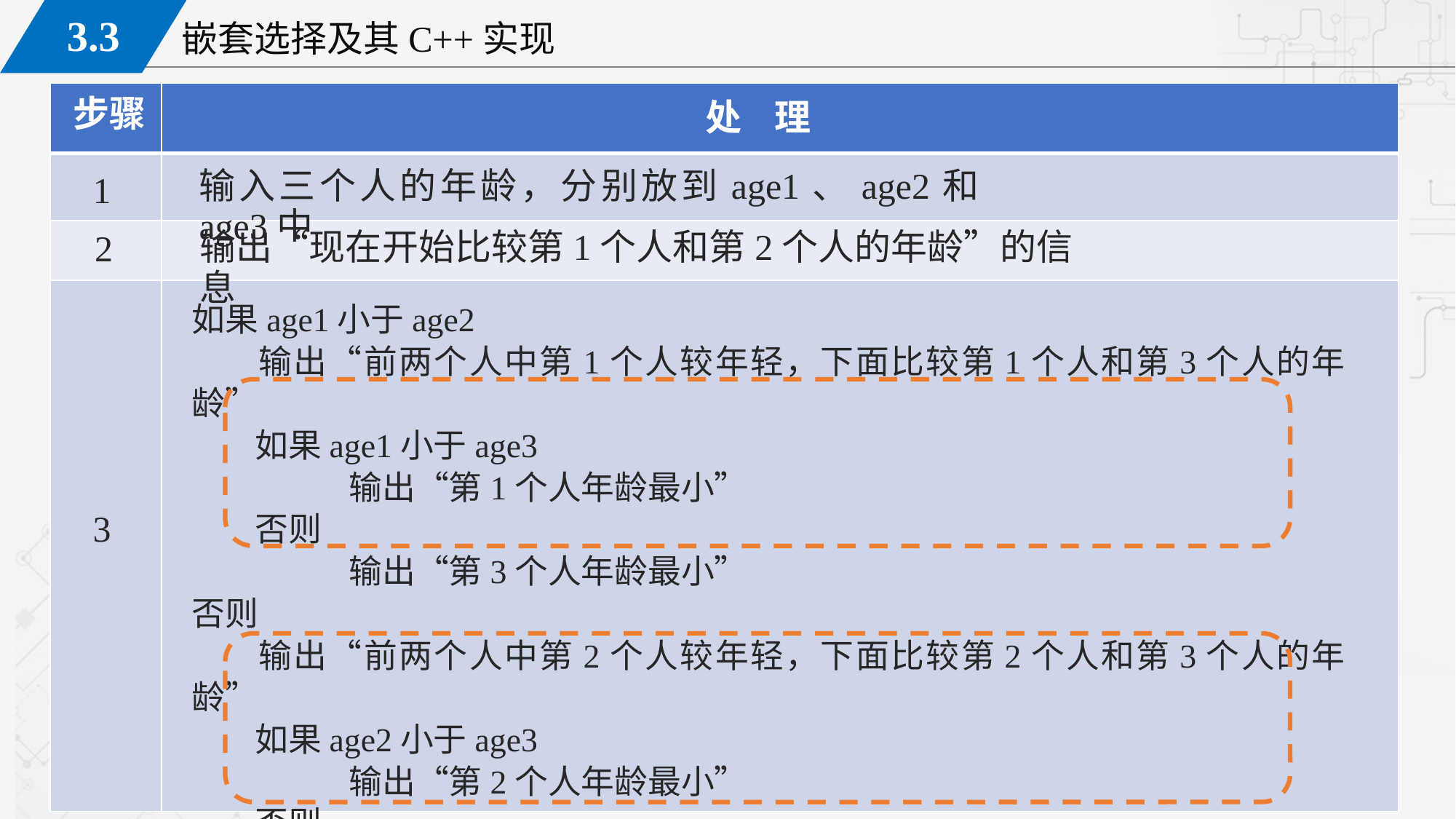

|  |  |
| --- | --- |
|  |  |
|  |  |
|  |  |
步骤
处    理
输入三个人的年龄，分别放到age1、age2和age3中
1
输出“现在开始比较第1个人和第2个人的年龄”的信息
2
如果age1小于age2
		输出“前两个人中第1个人较年轻，下面比较第1个人和第3个人的年龄”
		如果age1小于age3
			 		输出“第1个人年龄最小”
		否则
					输出“第3个人年龄最小”
否则
		输出“前两个人中第2个人较年轻，下面比较第2个人和第3个人的年龄”
		如果age2小于age3
					输出“第2个人年龄最小”
		否则
					输出“第3个人年龄最小”

3